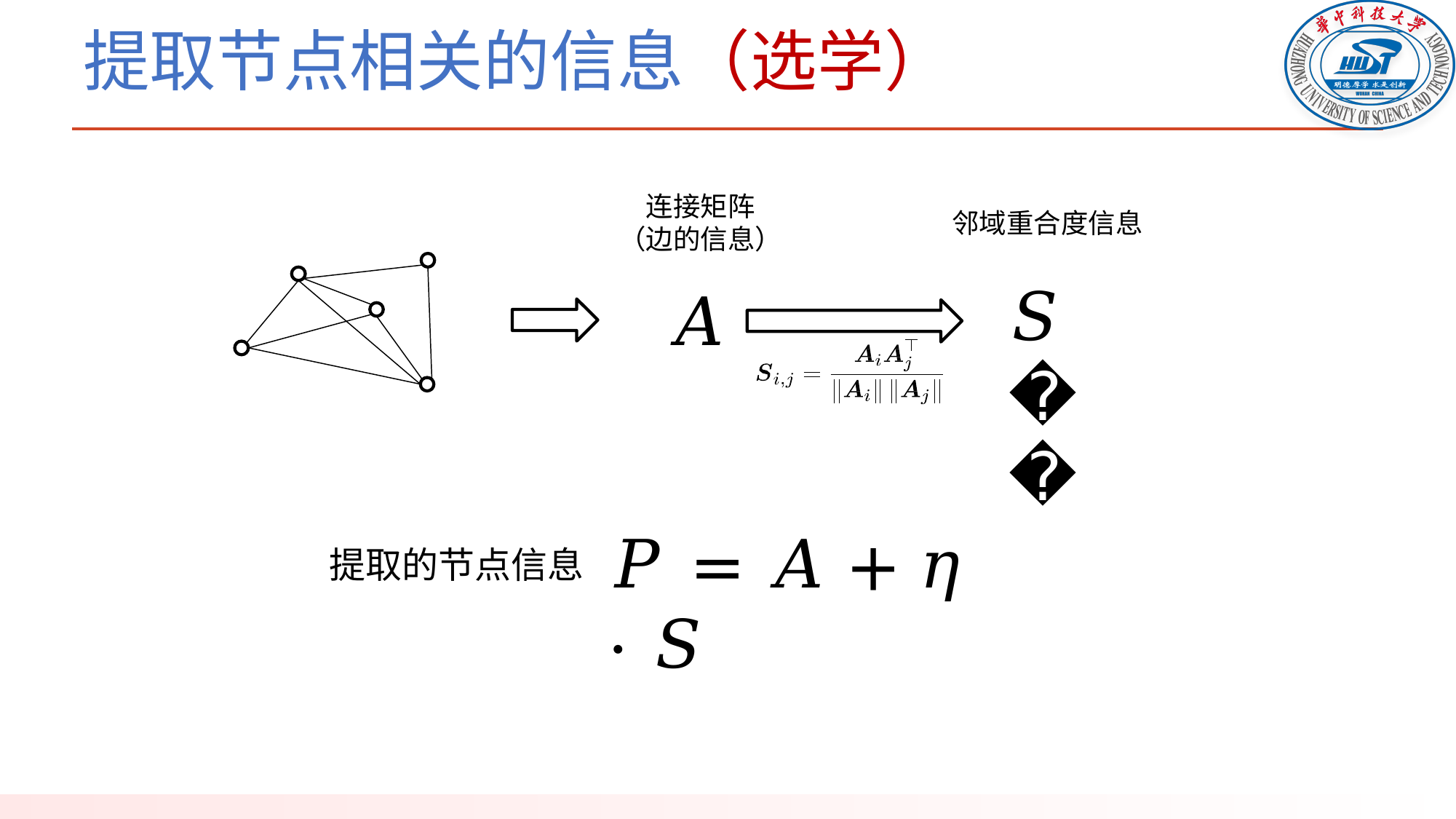

# 提取节点相关的信息（选学）
连接矩阵
（边的信息）
邻域重合度信息

𝑆𝑆

𝐴

𝑃 = 𝐴 + 𝜂 ⋅ 𝑆
提取的节点信息